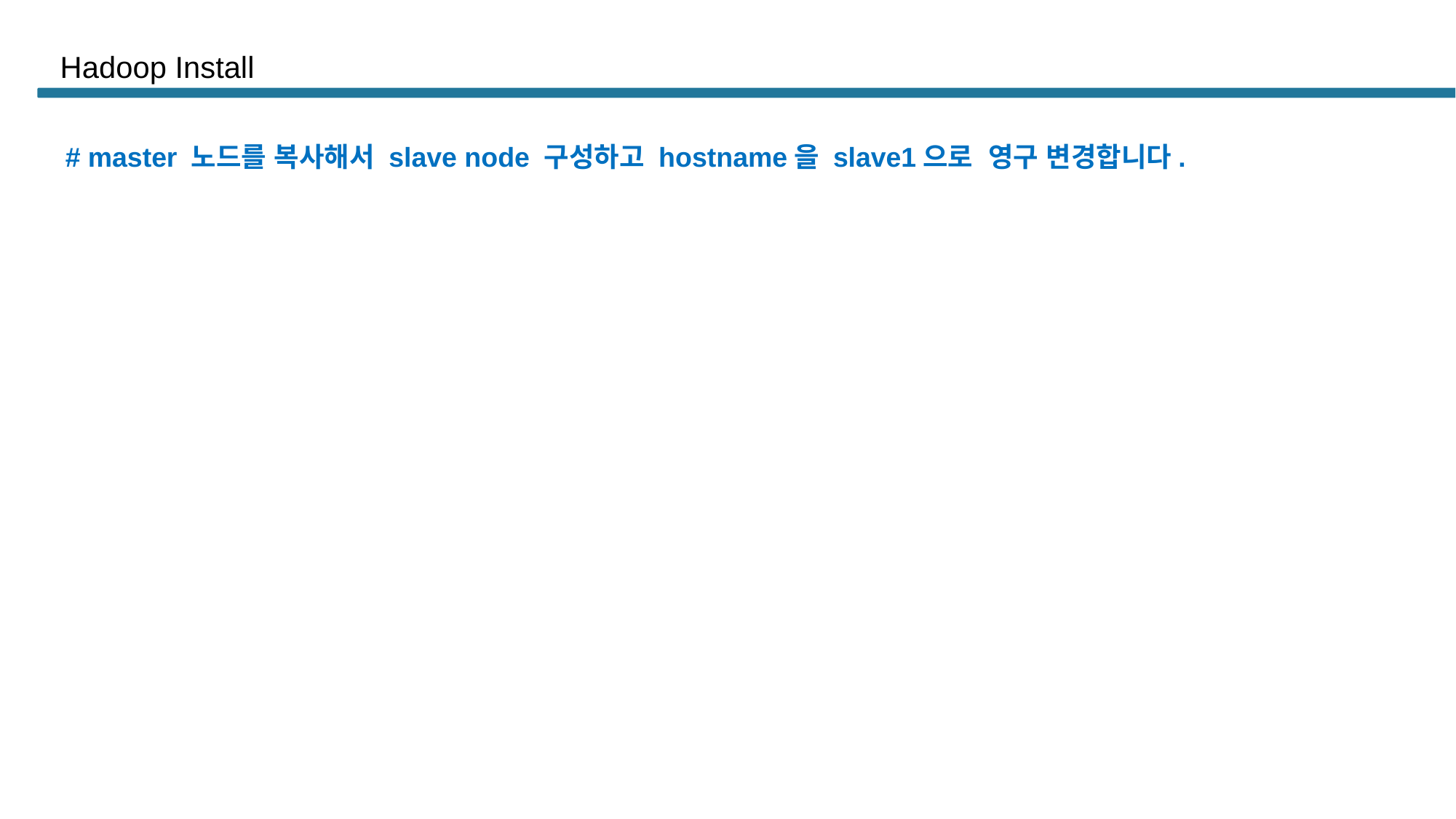

# Hadoop Install
# master 노드를 복사해서 slave node 구성하고 hostname을 slave1으로  영구 변경합니다.